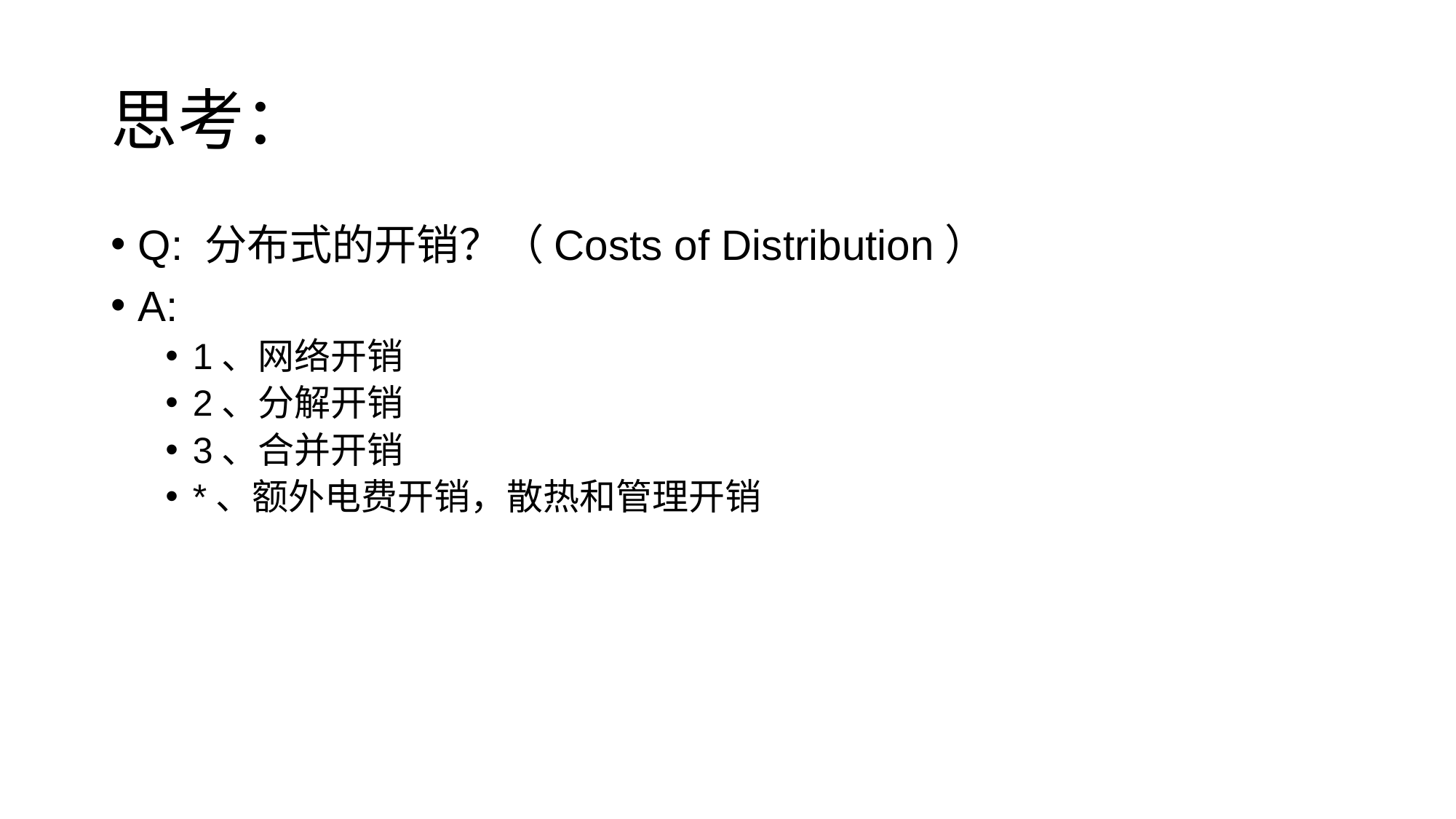

# 思考：
Q: 分布式的开销？（Costs of Distribution）
A:
1、网络开销
2、分解开销
3、合并开销
*、额外电费开销，散热和管理开销